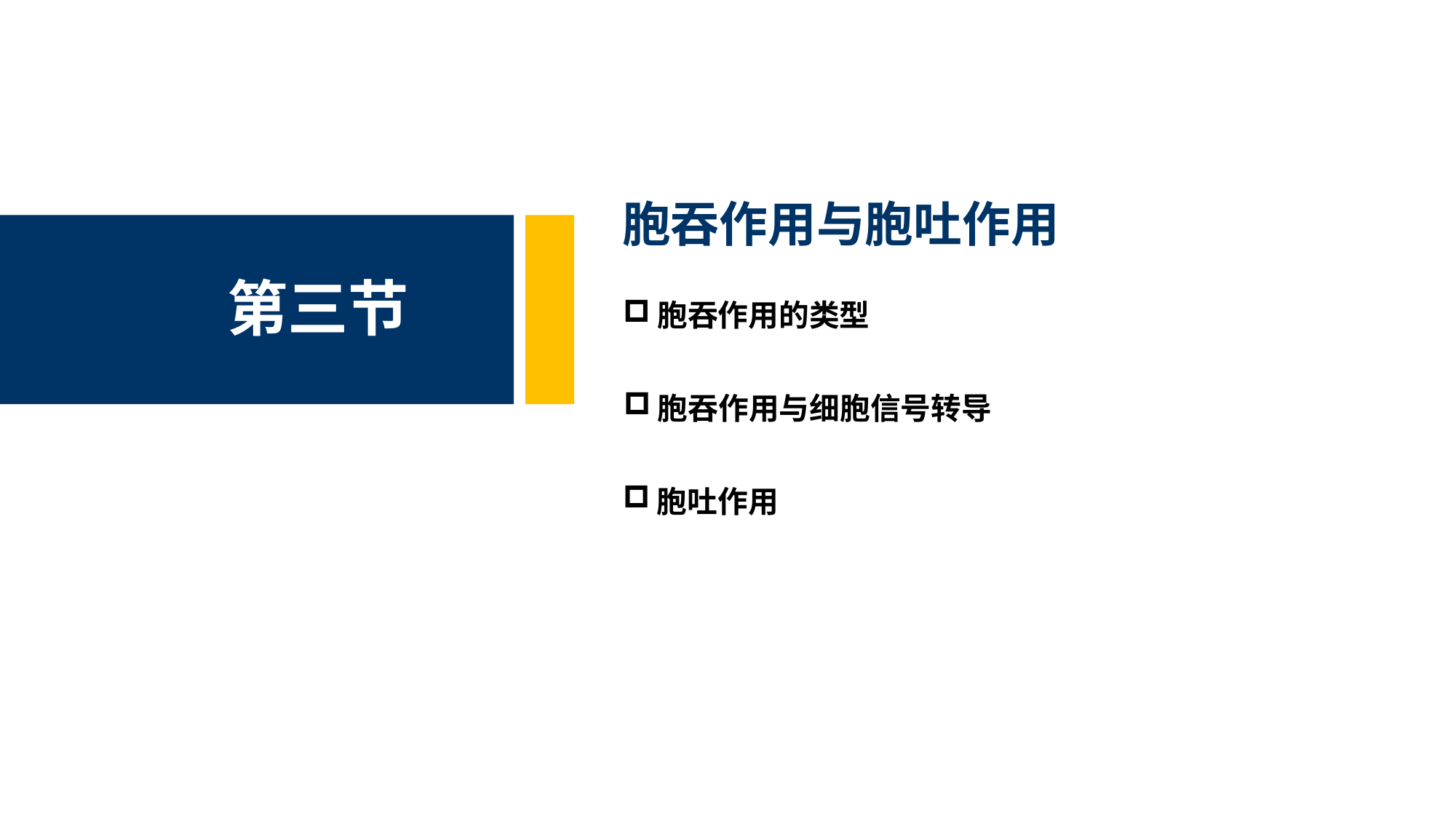

胞吞作用与胞吐作用

第三节
胞吞作用的类型
胞吞作用与细胞信号转导
胞吐作用